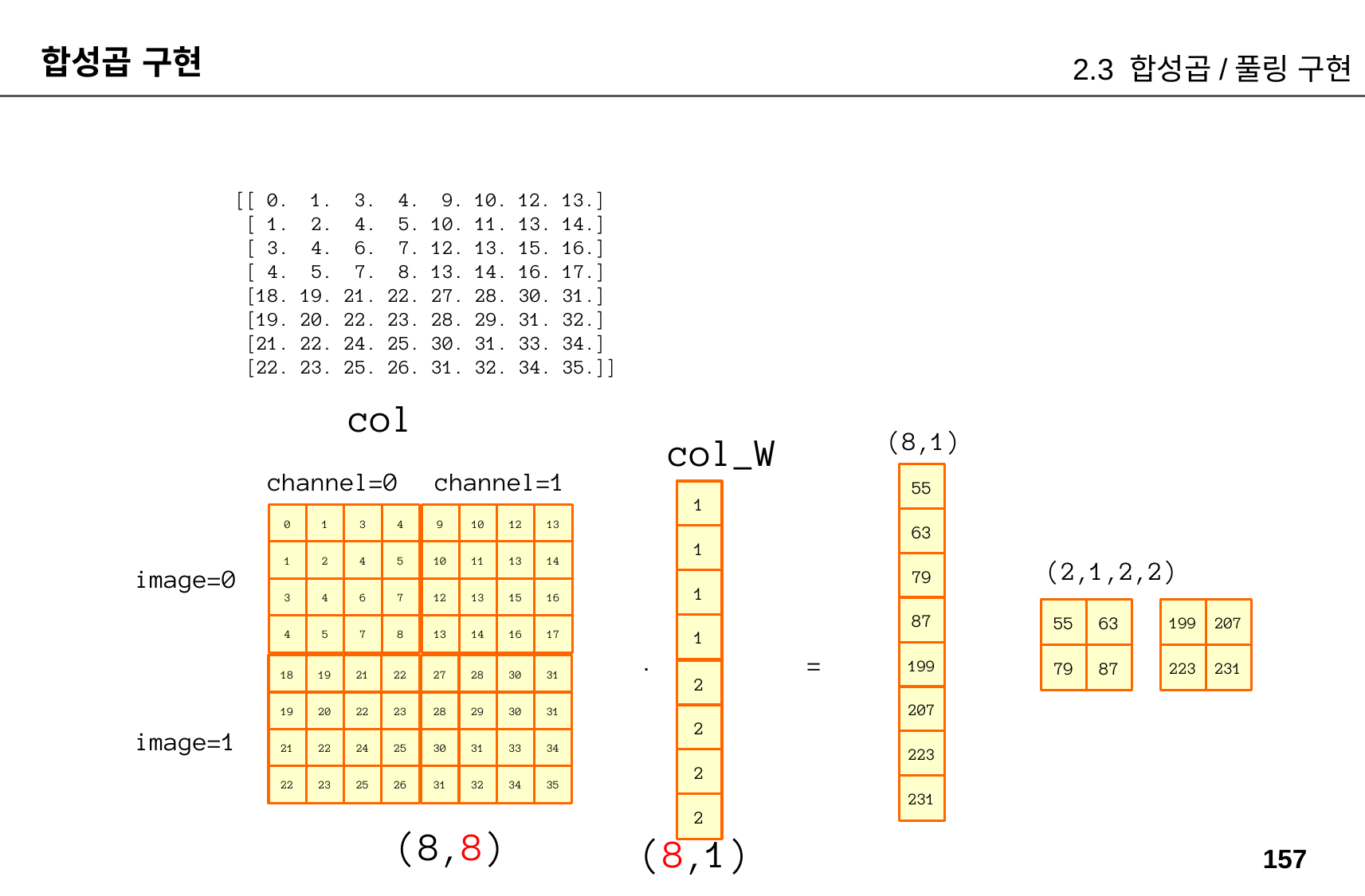

합성곱 구현
2.3 합성곱/풀링 구현
[[ 0.  1.  3.  4.  9. 10. 12. 13.]
 [ 1.  2.  4.  5. 10. 11. 13. 14.]
 [ 3.  4.  6.  7. 12. 13. 15. 16.]
 [ 4.  5.  7.  8. 13. 14. 16. 17.]
 [18. 19. 21. 22. 27. 28. 30. 31.]
 [19. 20. 22. 23. 28. 29. 31. 32.]
 [21. 22. 24. 25. 30. 31. 33. 34.]
 [22. 23. 25. 26. 31. 32. 34. 35.]]
col
(8,1)
col_W
channel=1
channel=0
55
1
0
1
3
4
9
10
12
13
63
1
1
2
4
5
10
11
13
14
(2,1,2,2)
79
image=0
1
3
4
6
7
12
13
15
16
87
63
207
55
199
1
4
5
7
8
13
14
16
17
.
=
199
79
87
223
231
18
19
21
22
27
28
30
31
2
207
19
20
22
23
28
29
30
31
2
image=1
21
22
24
25
30
31
33
34
223
2
22
23
25
26
31
32
34
35
231
2
(8,8)
(8,1)